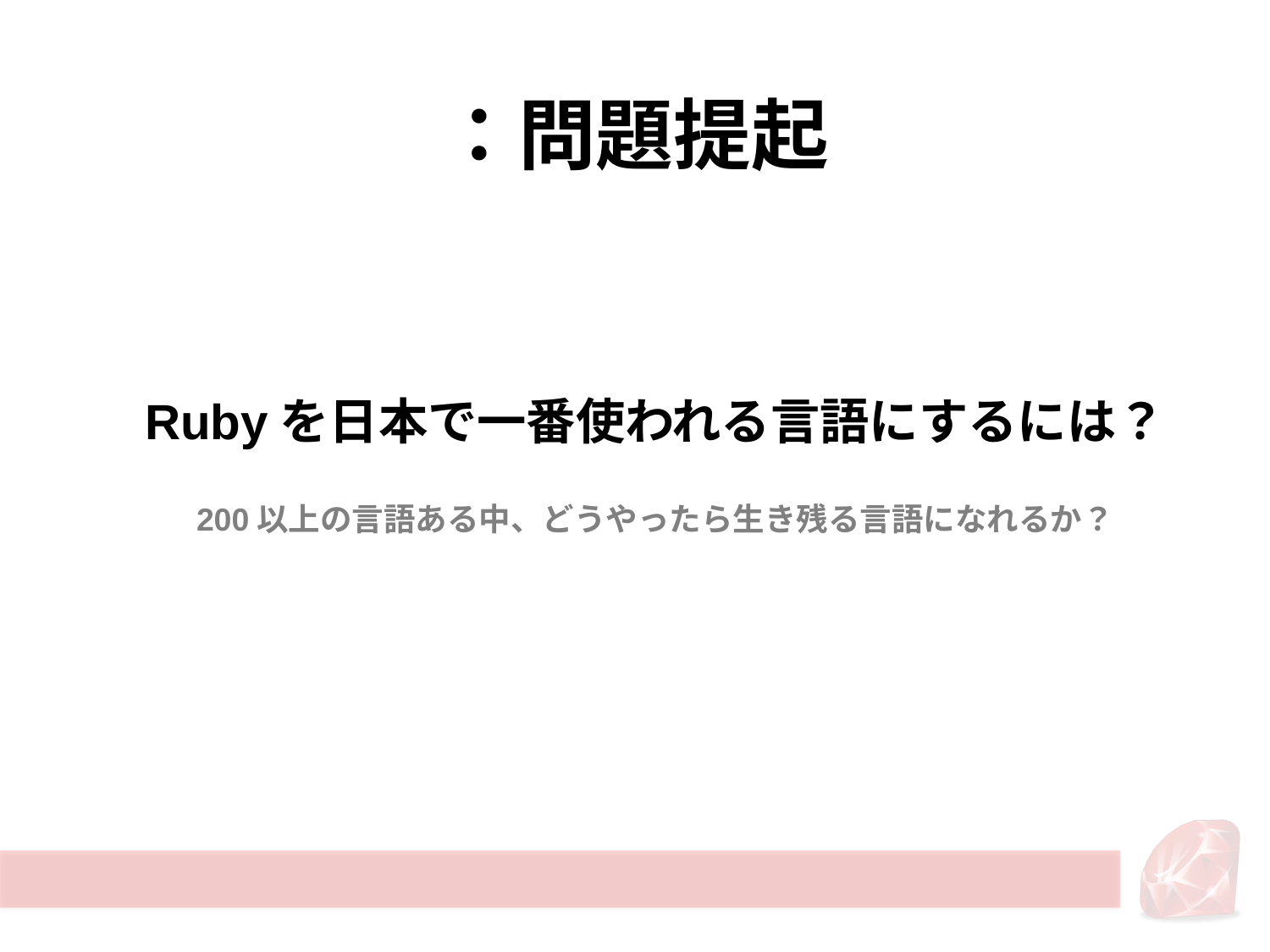

# ：問題提起
Rubyを日本で一番使われる言語にするには？
200以上の言語ある中、どうやったら生き残る言語になれるか？